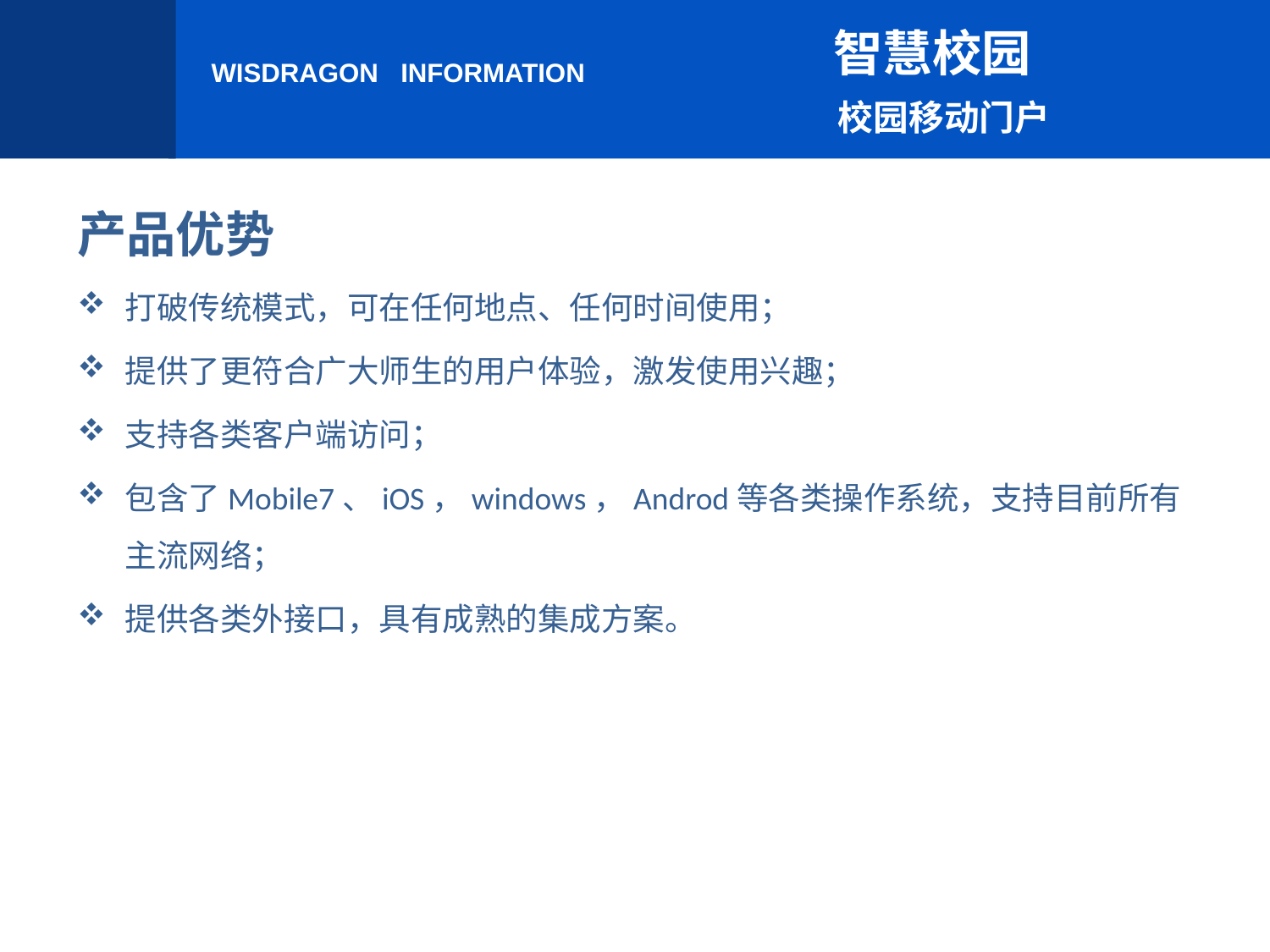

智慧校园
 校园移动门户
产品优势
打破传统模式，可在任何地点、任何时间使用；
提供了更符合广大师生的用户体验，激发使用兴趣；
支持各类客户端访问；
包含了Mobile7、iOS，windows，Androd等各类操作系统，支持目前所有主流网络；
提供各类外接口，具有成熟的集成方案。